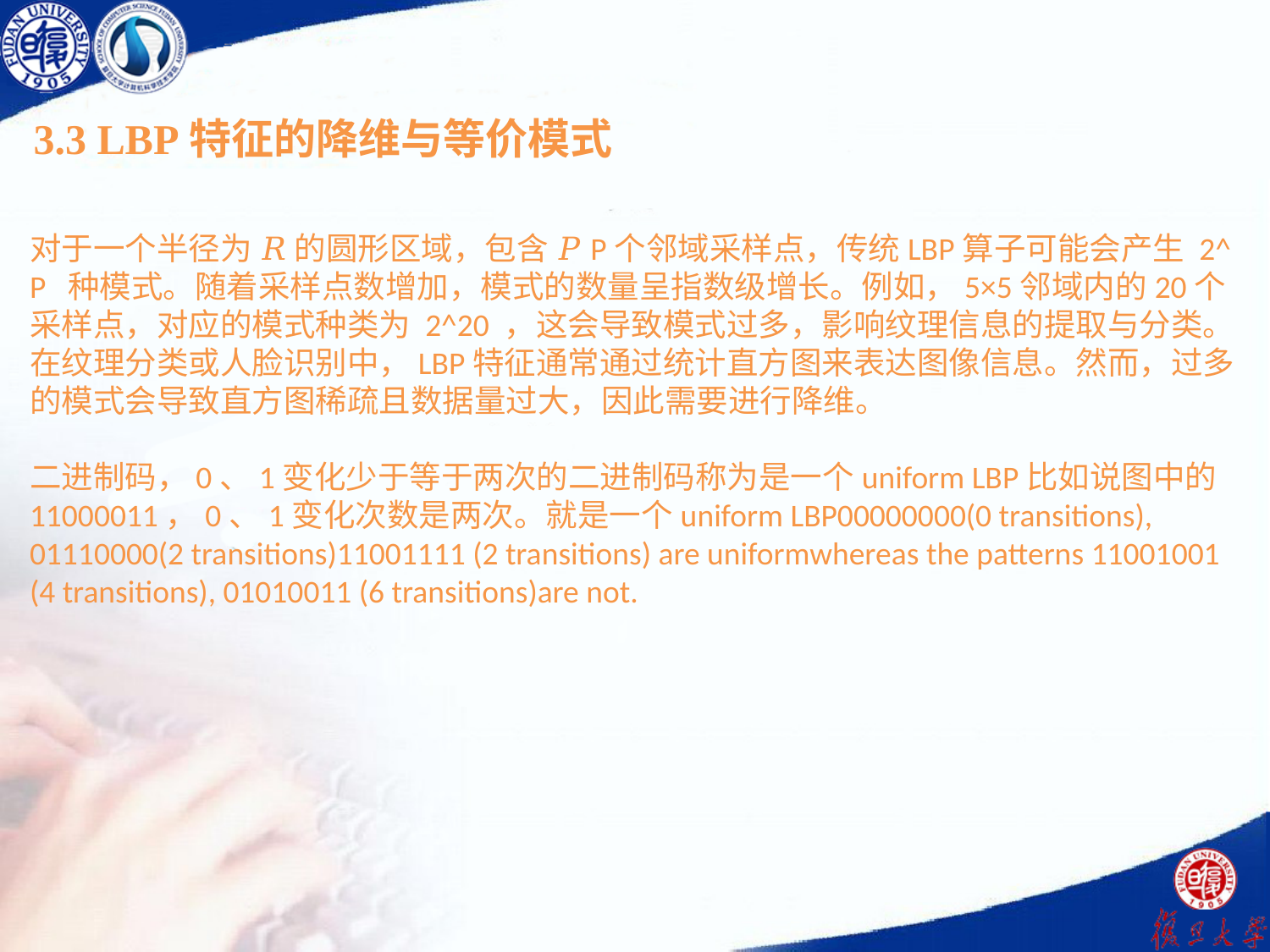

3.3 LBP特征的降维与等价模式
对于一个半径为 𝑅 的圆形区域，包含 𝑃P个邻域采样点，传统LBP算子可能会产生 2^ P  种模式。随着采样点数增加，模式的数量呈指数级增长。例如，5×5邻域内的20个采样点，对应的模式种类为 2^20 ，这会导致模式过多，影响纹理信息的提取与分类。在纹理分类或人脸识别中，LBP特征通常通过统计直方图来表达图像信息。然而，过多的模式会导致直方图稀疏且数据量过大，因此需要进行降维。

二进制码，0、1变化少于等于两次的二进制码称为是一个uniform LBP比如说图中的11000011，0、1变化次数是两次。就是一个uniform LBP00000000(0 transitions), 01110000(2 transitions)11001111 (2 transitions) are uniformwhereas the patterns 11001001 (4 transitions), 01010011 (6 transitions)are not.